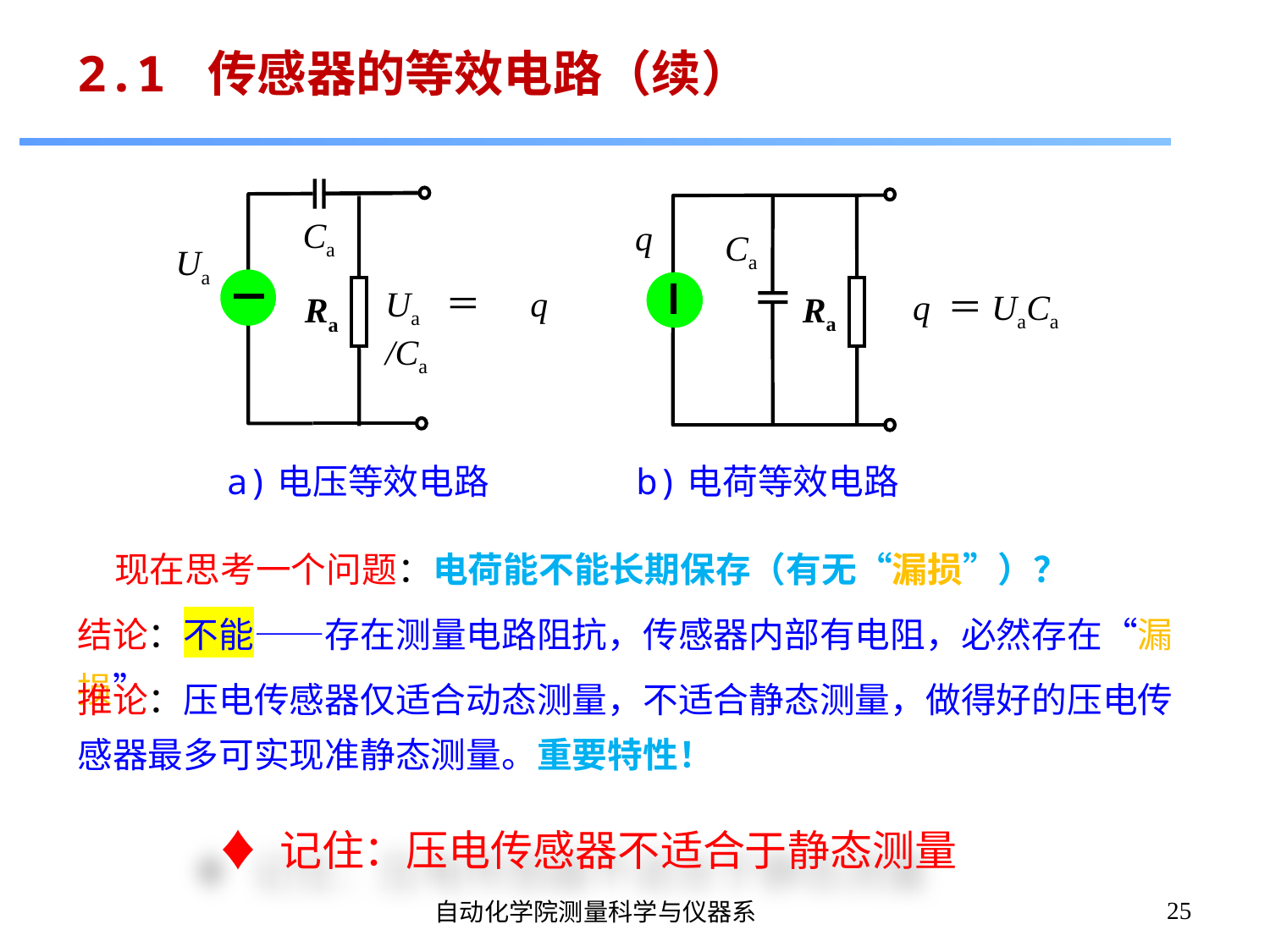

2.1 传感器的等效电路（续）

Ca
Ua

Ua＝ q /Ca

Ra

Ra
q
Ca

q ＝UaCa

a)电压等效电路
b)电荷等效电路
现在思考一个问题：电荷能不能长期保存（有无“漏损”）？
结论：不能——存在测量电路阻抗，传感器内部有电阻，必然存在“漏损”
推论：压电传感器仅适合动态测量，不适合静态测量，做得好的压电传感器最多可实现准静态测量。重要特性！
♦ 记住：压电传感器不适合于静态测量
25
自动化学院测量科学与仪器系